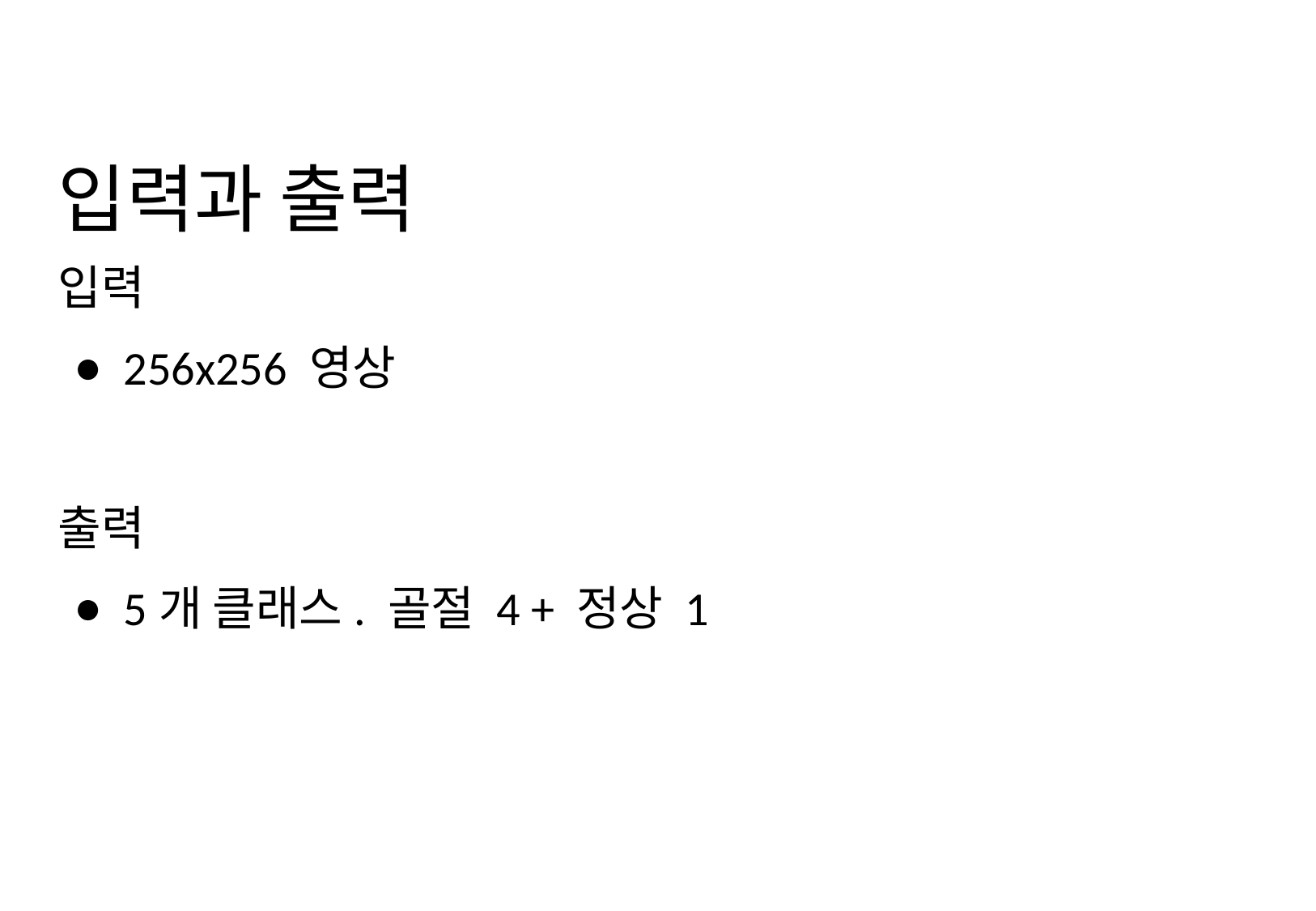

# 입력과 출력
입력
256x256 영상

출력
5개 클래스. 골절 4 + 정상 1